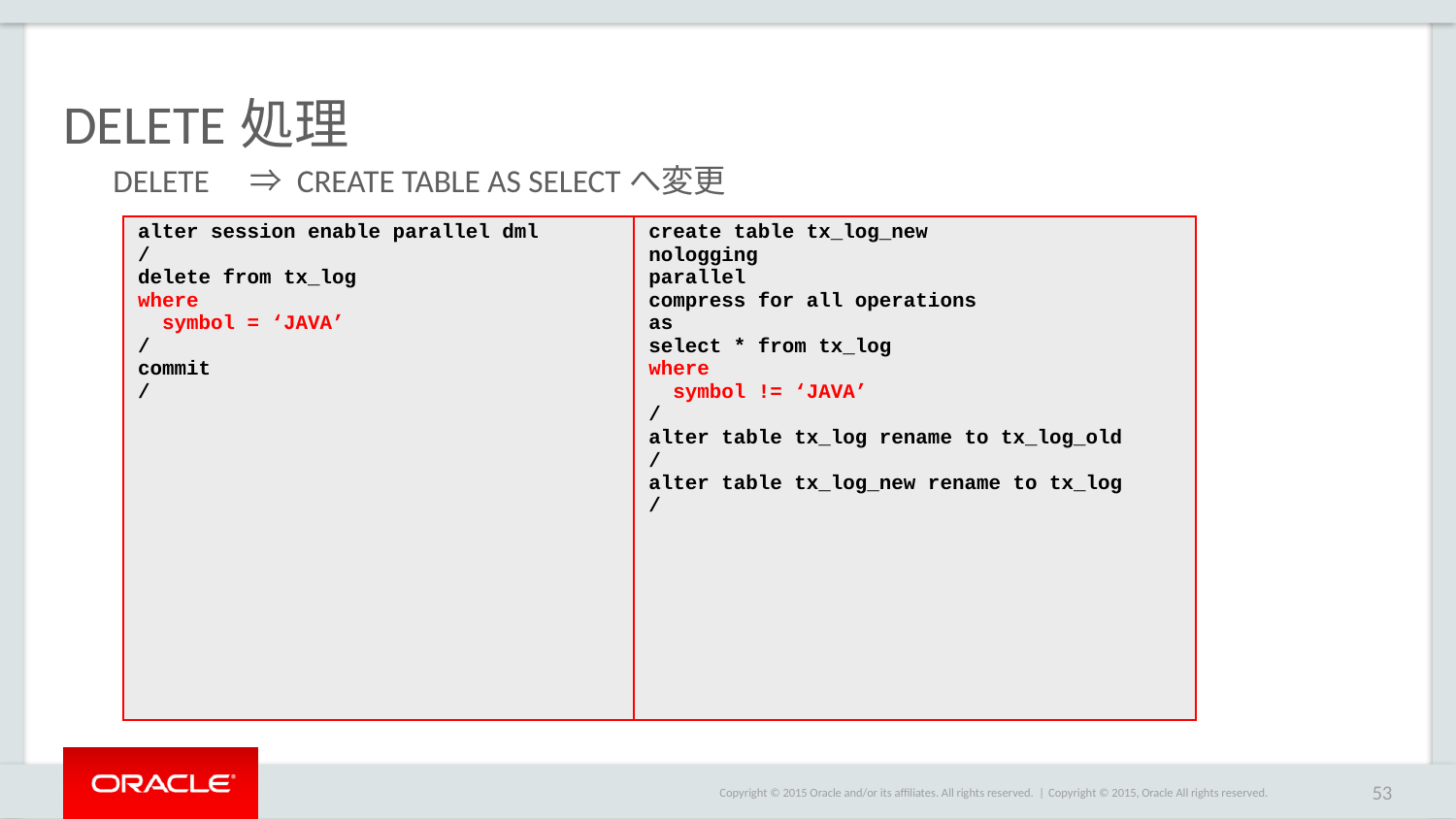

# DELETE処理
DELETE　⇒ CREATE TABLE AS SELECTへ変更
| alter session enable parallel dml / delete from tx\_log where symbol = ‘JAVA’ / commit / | create table tx\_log\_new nologging parallel compress for all operations as select \* from tx\_log where symbol != ‘JAVA’ / alter table tx\_log rename to tx\_log\_old / alter table tx\_log\_new rename to tx\_log / |
| --- | --- |
Copyright © 2015, Oracle All rights reserved.
53